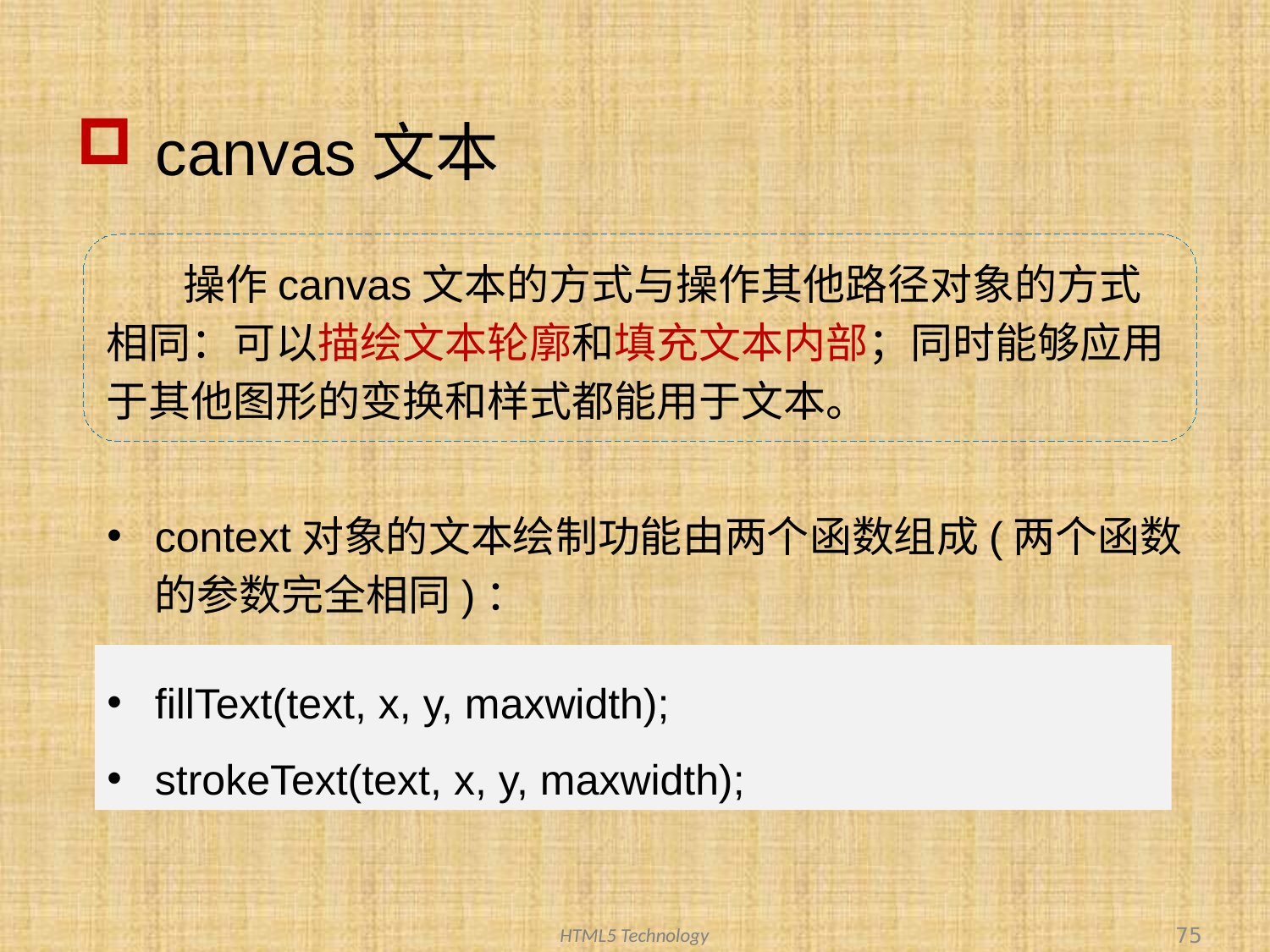

# canvas文本
       操作canvas文本的方式与操作其他路径对象的方式相同：可以描绘文本轮廓和填充文本内部；同时能够应用于其他图形的变换和样式都能用于文本。
context对象的文本绘制功能由两个函数组成(两个函数的参数完全相同)：
fillText(text, x, y, maxwidth);
strokeText(text, x, y, maxwidth);
75
HTML5 Technology